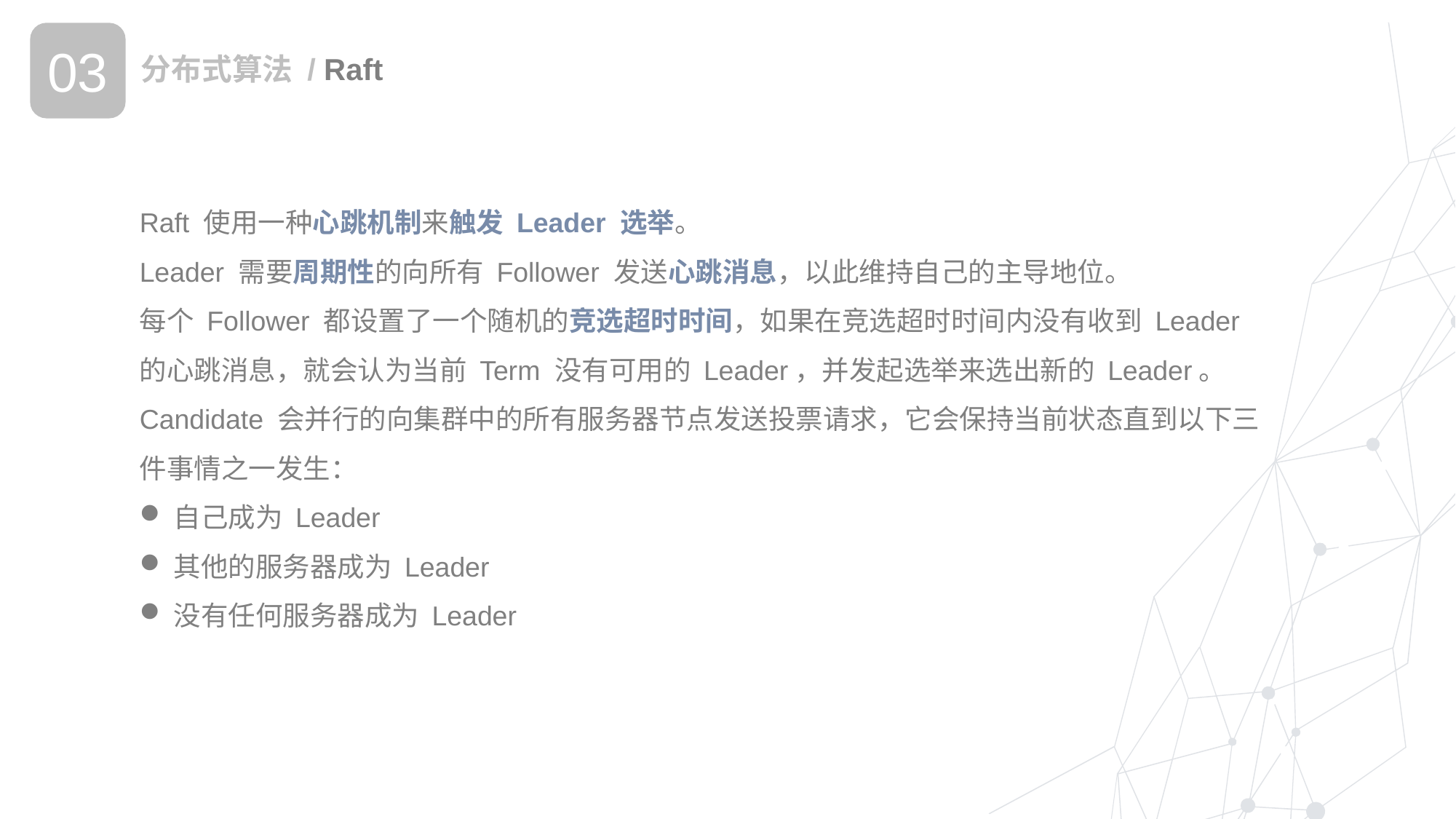

03
分布式算法 / Raft

Raft 使用一种心跳机制来触发 Leader 选举。
Leader 需要周期性的向所有 Follower 发送心跳消息，以此维持自己的主导地位。
每个 Follower 都设置了一个随机的竞选超时时间，如果在竞选超时时间内没有收到 Leader 的心跳消息，就会认为当前 Term 没有可用的 Leader，并发起选举来选出新的 Leader。
Candidate 会并行的向集群中的所有服务器节点发送投票请求，它会保持当前状态直到以下三件事情之一发生：
自己成为 Leader
其他的服务器成为 Leader
没有任何服务器成为 Leader